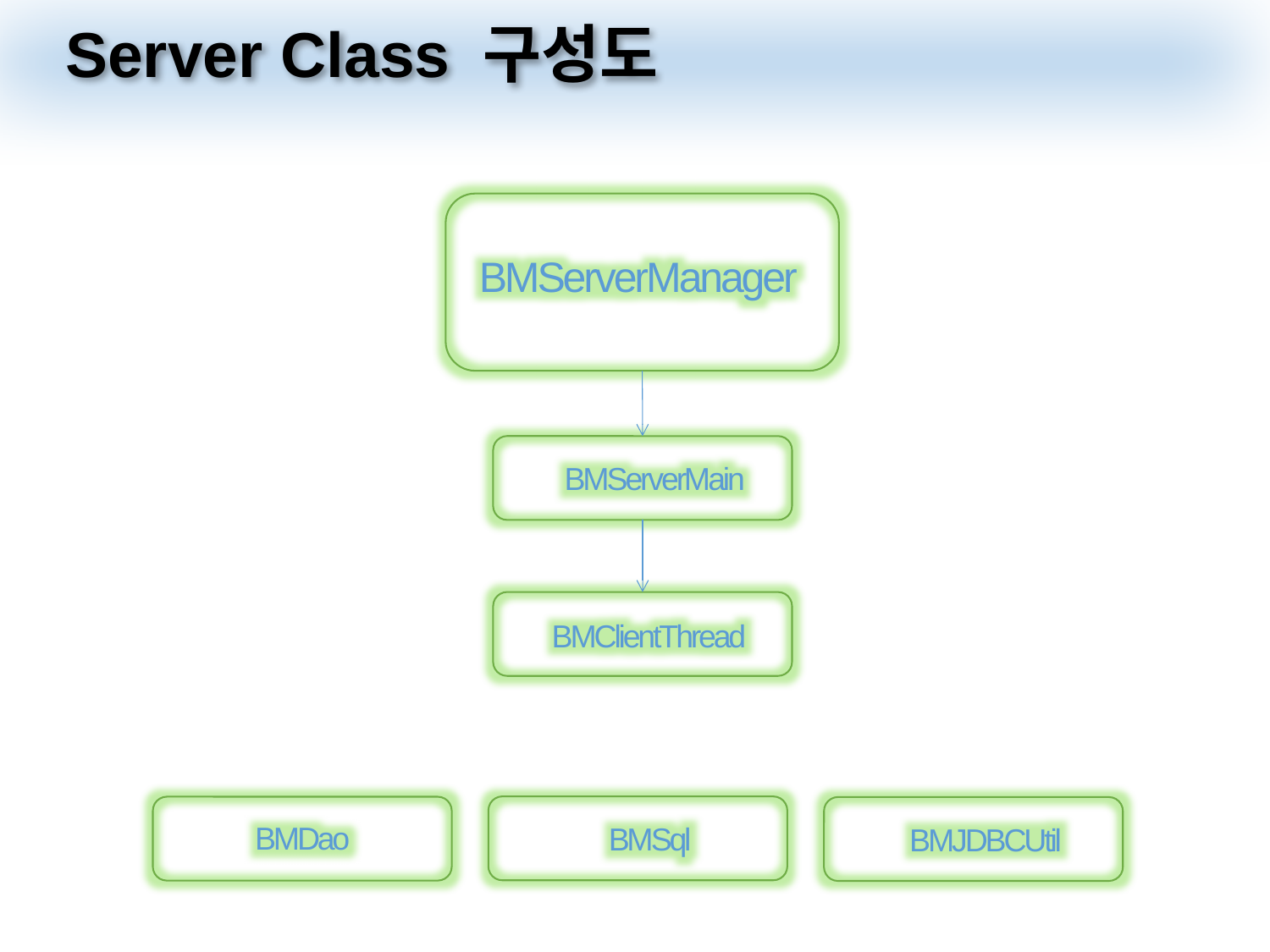

Server Class 구성도

BMServerManager

BMServerMain

BMClientThread

BMDao
BMSql
BMJDBCUtil